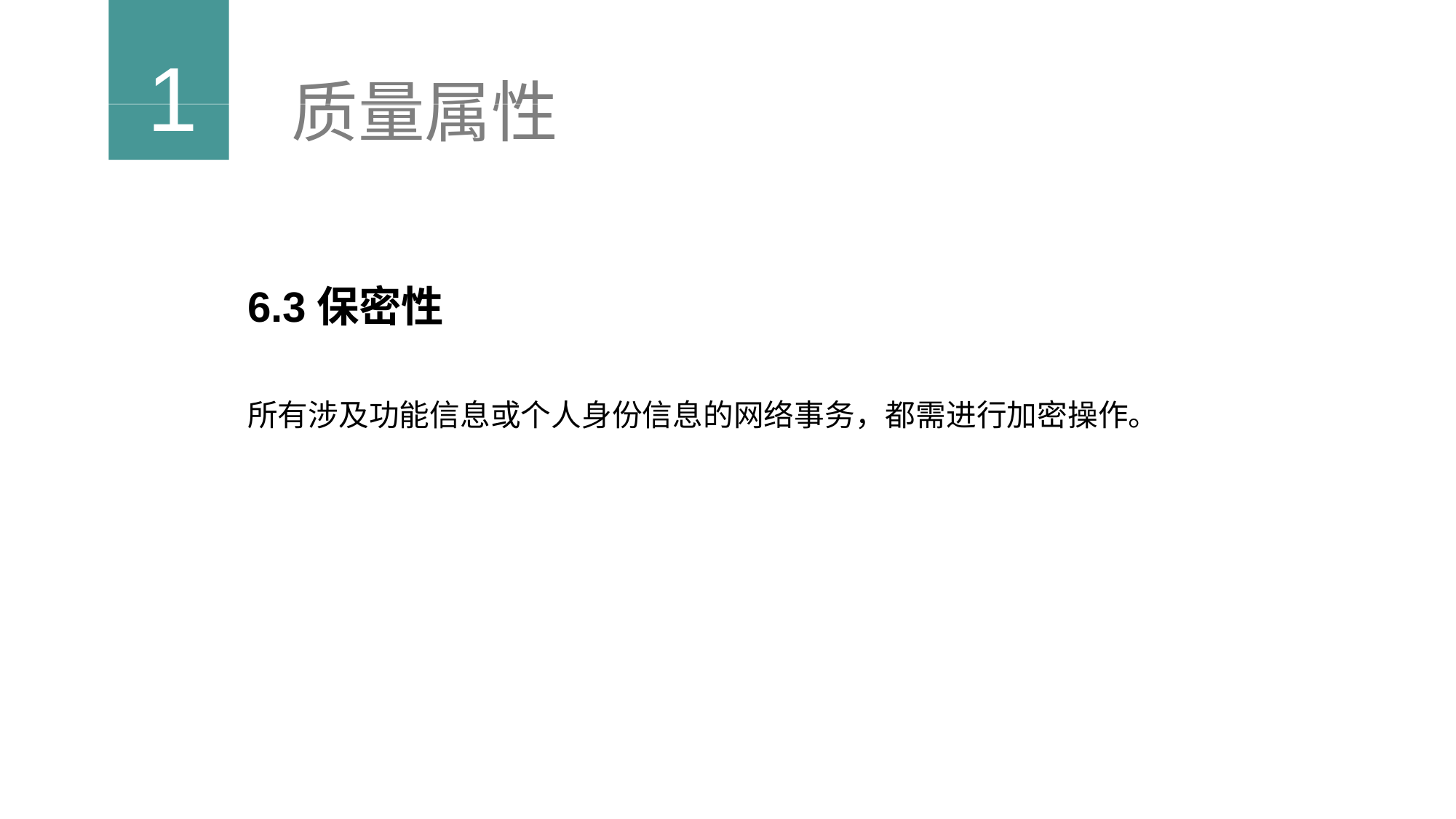

1
质量属性
6.3保密性
所有涉及功能信息或个人身份信息的网络事务，都需进行加密操作。